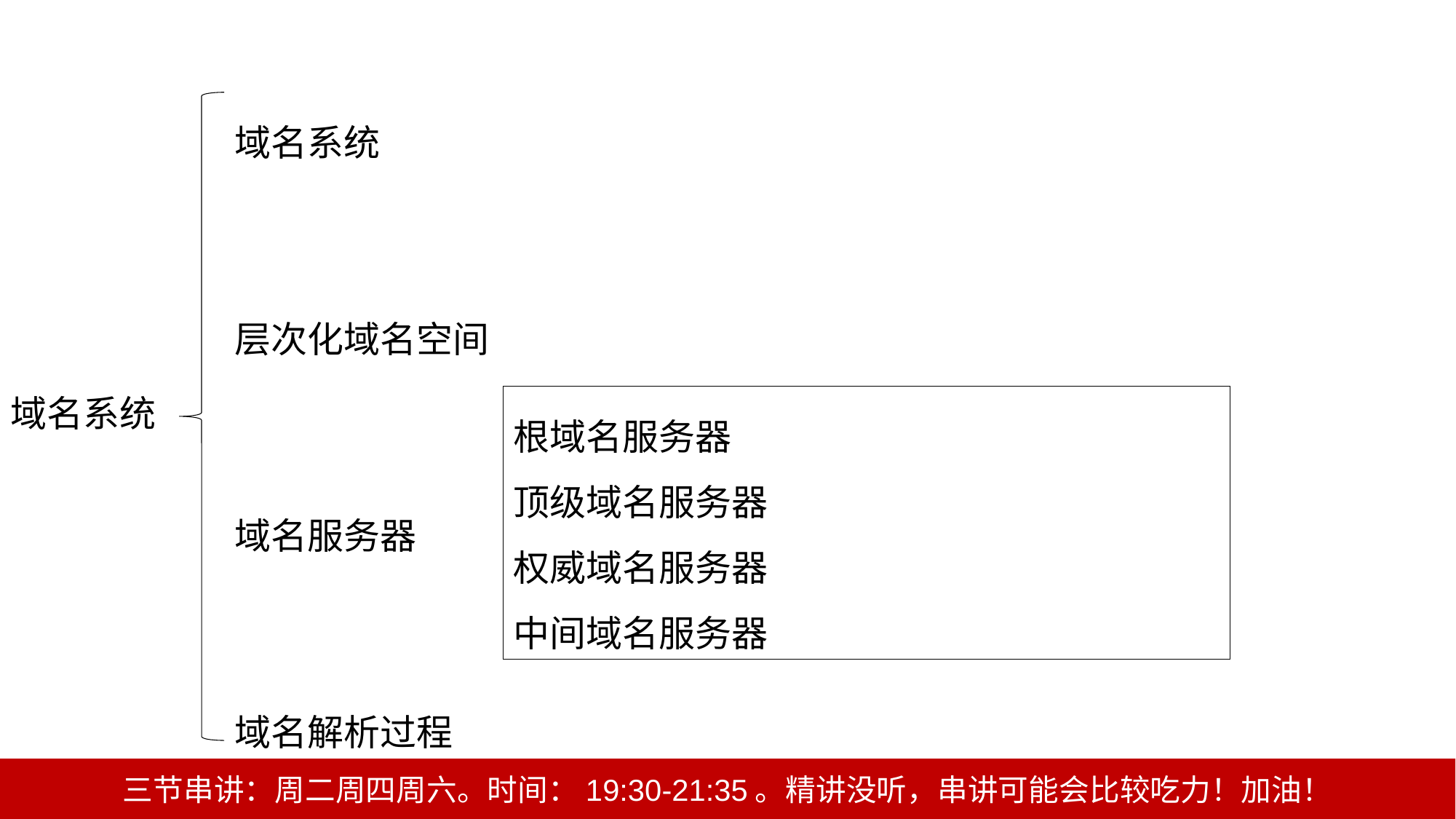

域名系统

层次化域名空间

域名服务器

域名解析过程
域名系统
根域名服务器
顶级域名服务器
权威域名服务器
中间域名服务器